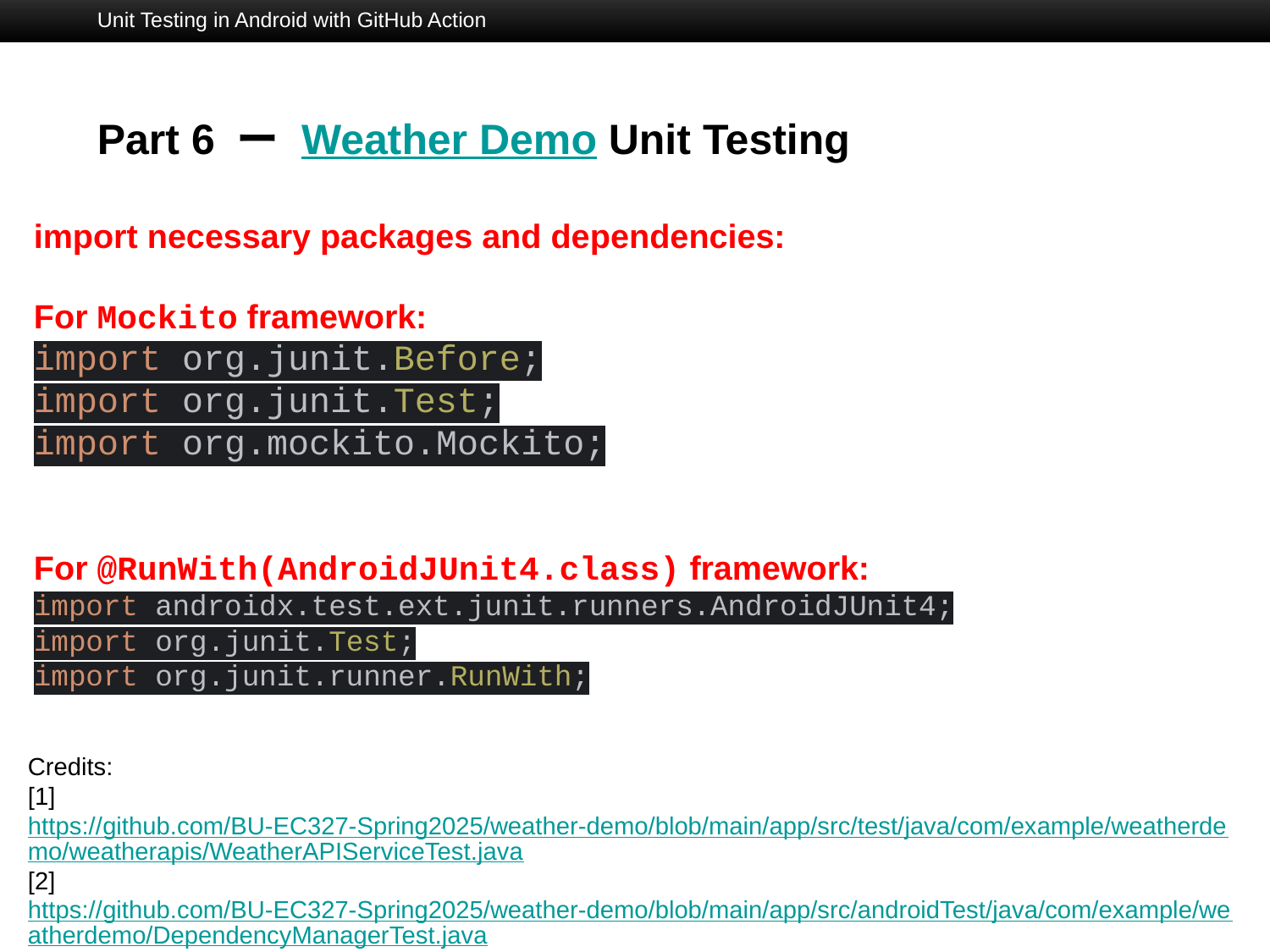

Unit Testing in Android with GitHub Action

# Part 6 ー Weather Demo Unit Testing
import necessary packages and dependencies:

For Mockito framework:
import org.junit.Before;
import org.junit.Test;
import org.mockito.Mockito;

For @RunWith(AndroidJUnit4.class) framework:
import androidx.test.ext.junit.runners.AndroidJUnit4;
import org.junit.Test;
import org.junit.runner.RunWith;

Credits:
[1]https://github.com/BU-EC327-Spring2025/weather-demo/blob/main/app/src/test/java/com/example/weatherdemo/weatherapis/WeatherAPIServiceTest.java
[2]https://github.com/BU-EC327-Spring2025/weather-demo/blob/main/app/src/androidTest/java/com/example/weatherdemo/DependencyManagerTest.java